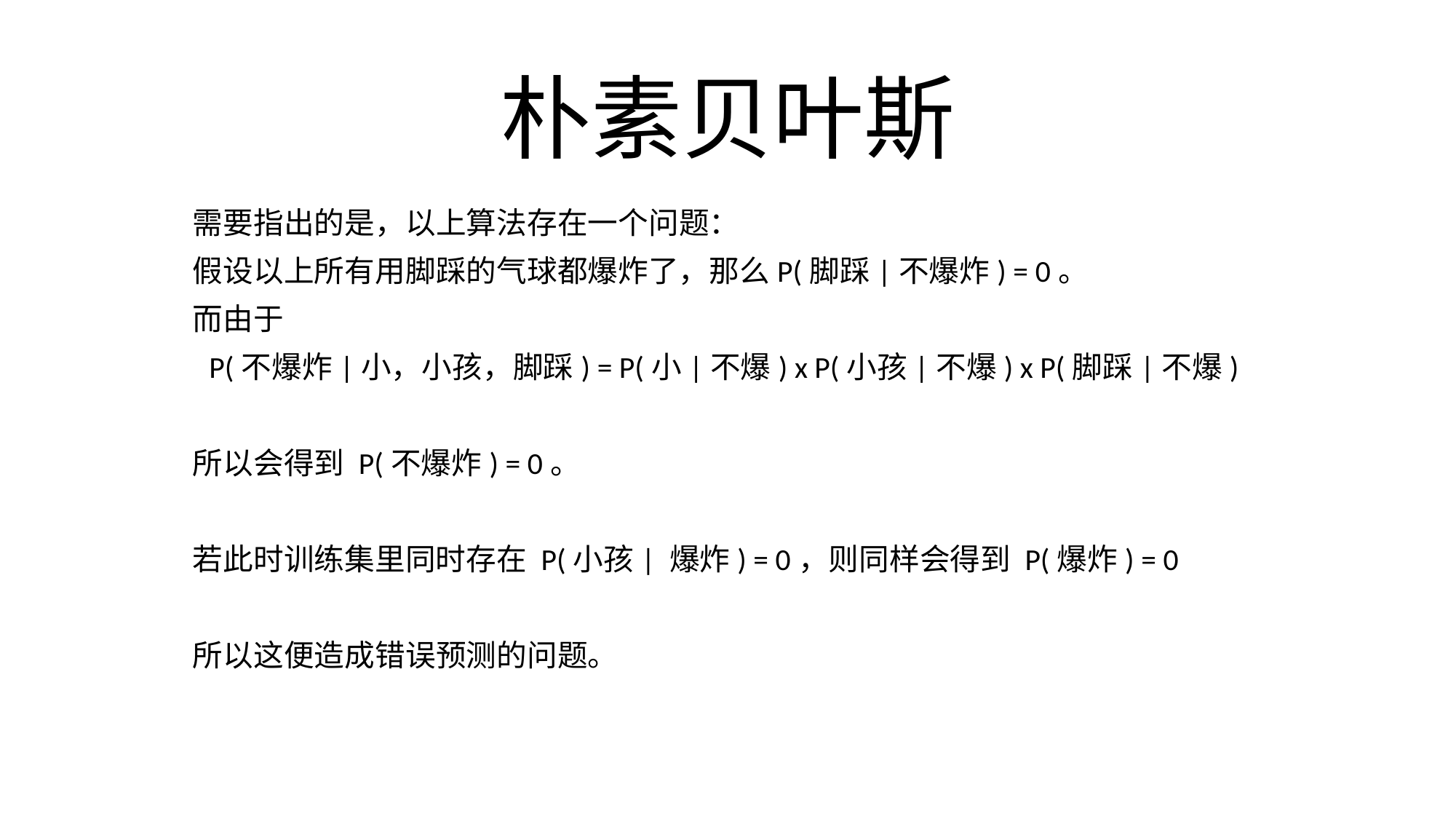

# 朴素贝叶斯
需要指出的是，以上算法存在一个问题：
假设以上所有用脚踩的气球都爆炸了，那么P(脚踩|不爆炸) = 0。
而由于
P(不爆炸|小，小孩，脚踩) = P(小|不爆) x P(小孩|不爆) x P(脚踩|不爆)

所以会得到 P(不爆炸) = 0。

若此时训练集里同时存在 P(小孩| 爆炸) = 0，则同样会得到 P(爆炸) = 0

所以这便造成错误预测的问题。